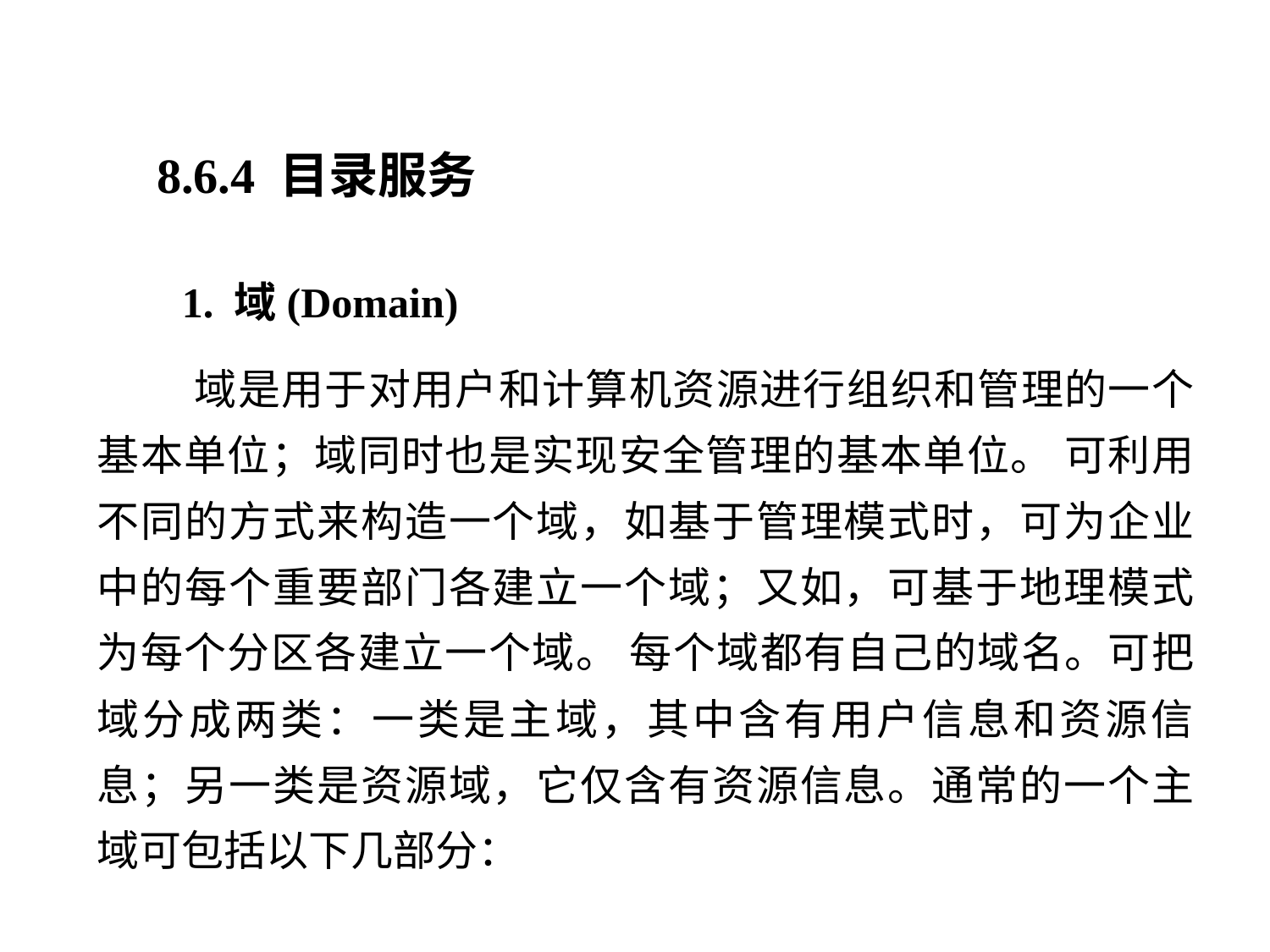

8.6.4 目录服务
        1. 域(Domain)
        域是用于对用户和计算机资源进行组织和管理的一个基本单位；域同时也是实现安全管理的基本单位。 可利用不同的方式来构造一个域，如基于管理模式时，可为企业中的每个重要部门各建立一个域；又如，可基于地理模式为每个分区各建立一个域。 每个域都有自己的域名。可把域分成两类：一类是主域，其中含有用户信息和资源信息；另一类是资源域，它仅含有资源信息。通常的一个主域可包括以下几部分：